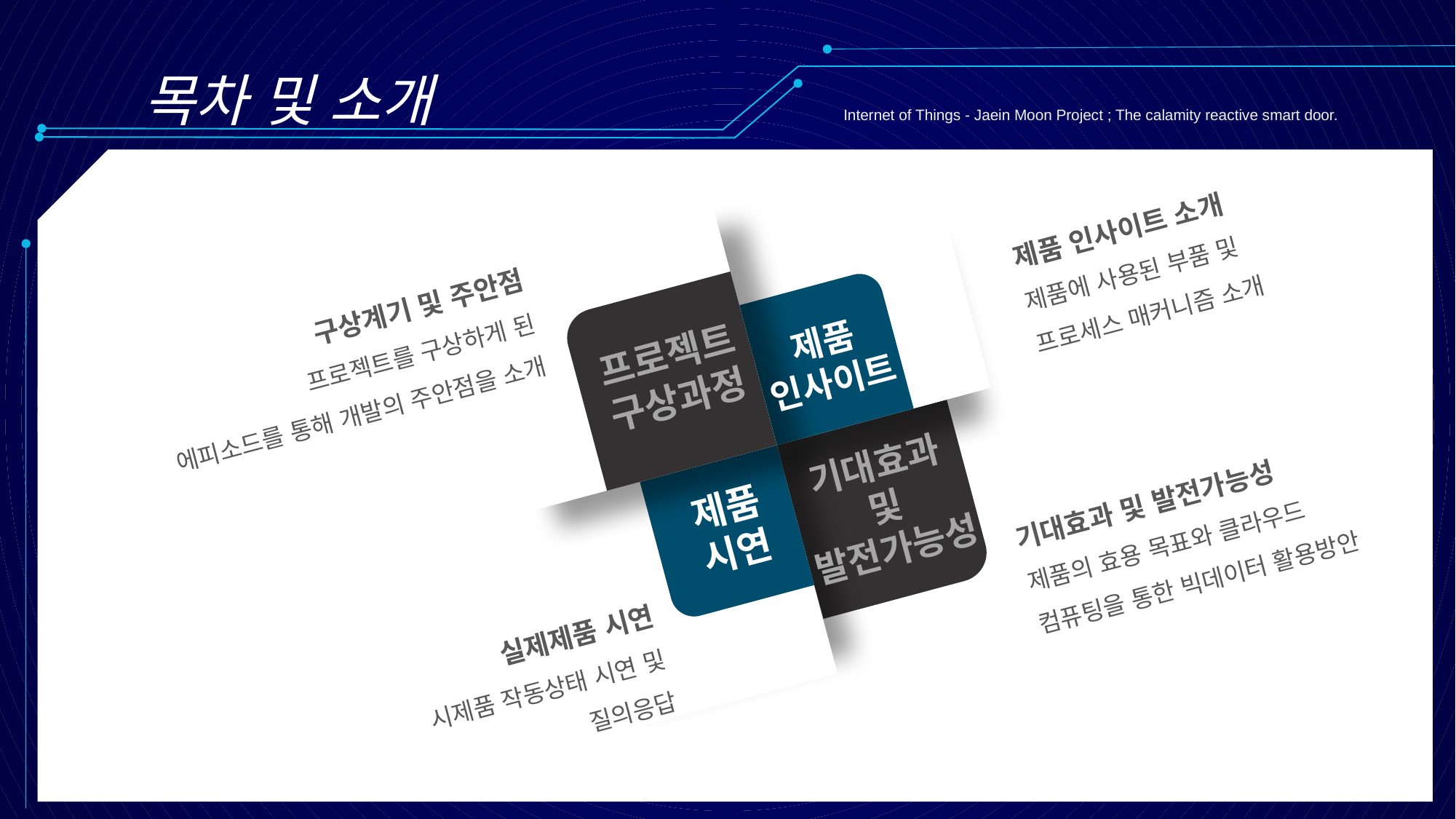

목차 및 소개

Internet of Things - Jaein Moon Project ; The calamity reactive smart door.

제품 인사이트 소개
제품에 사용된 부품 및
프로세스 매커니즘 소개

구상계기 및 주안점
프로젝트를 구상하게 된
에피소드를 통해 개발의 주안점을 소개
제품
인사이트
프로젝트 구상과정
기대효과
및
발전가능성
기대효과 및 발전가능성
제품의 효용 목표와 클라우드 컴퓨팅을 통한 빅데이터 활용방안
제품
시연
실제제품 시연
시제품 작동상태 시연 및
질의응답